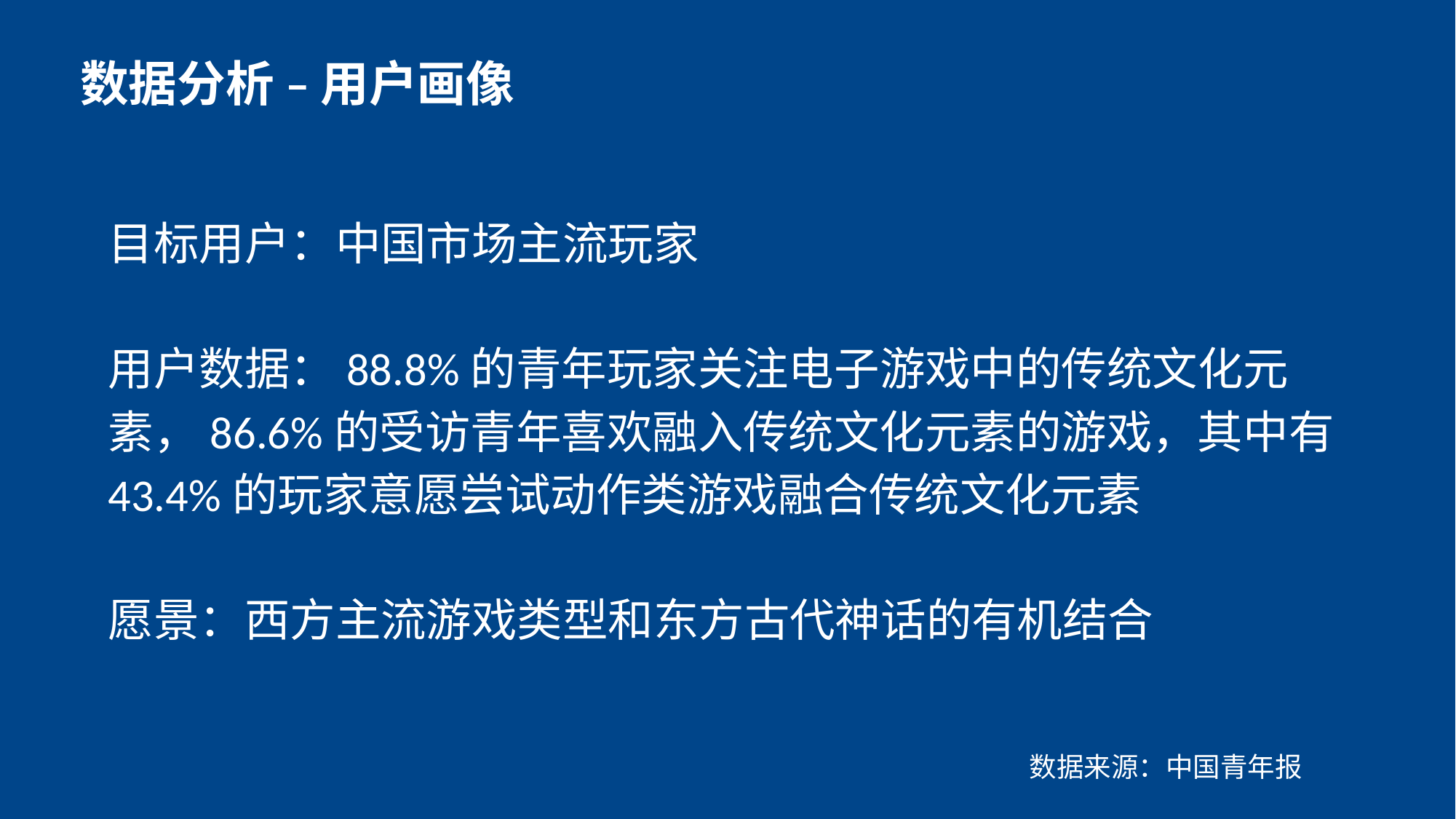

数据分析 – 用户画像
目标用户：中国市场主流玩家

用户数据：88.8%的青年玩家关注电子游戏中的传统文化元素，86.6%的受访青年喜欢融入传统文化元素的游戏，其中有43.4%的玩家意愿尝试动作类游戏融合传统文化元素

愿景：西方主流游戏类型和东方古代神话的有机结合
数据来源：中国青年报